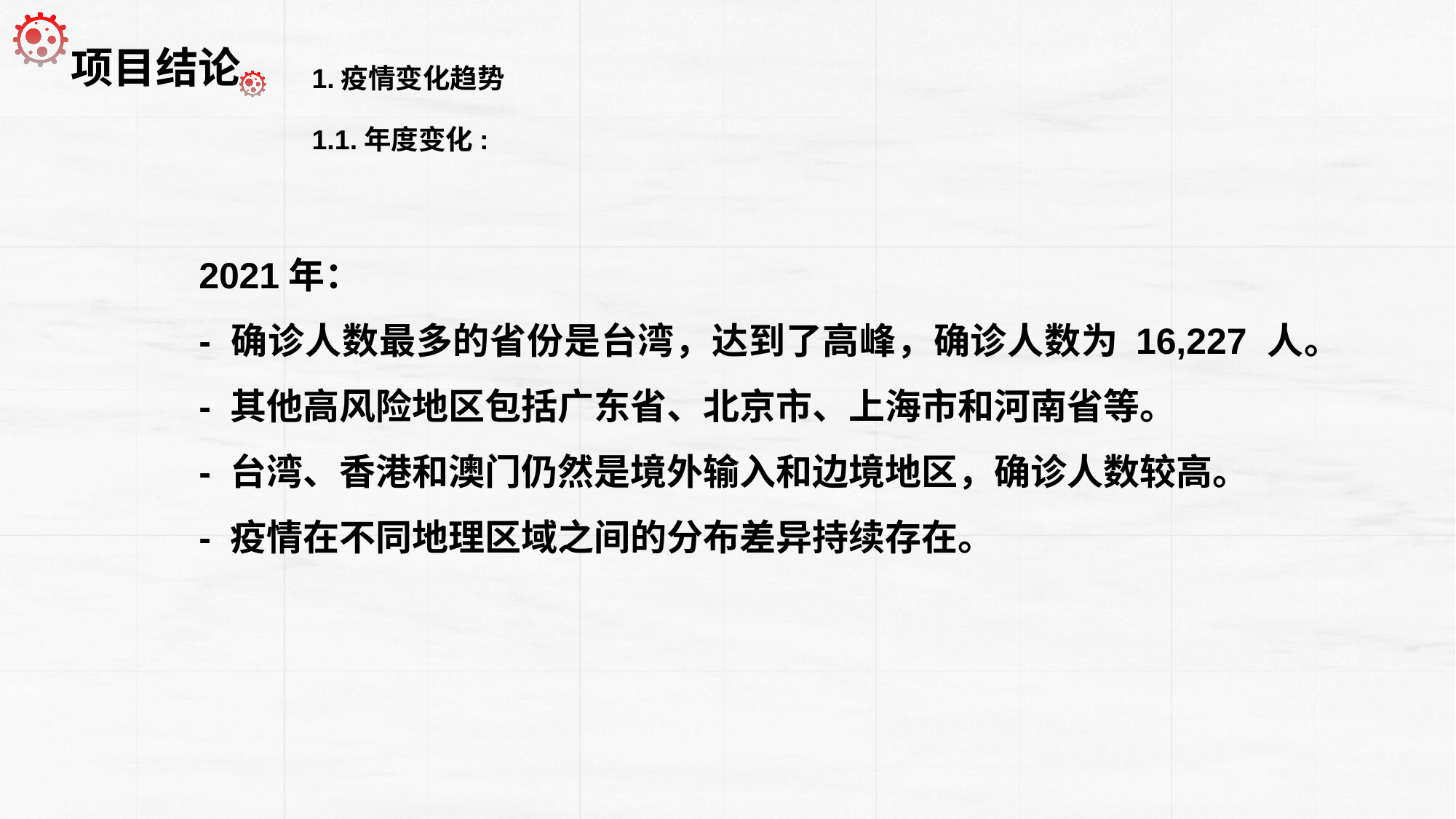

1.疫情变化趋势
 项目结论

1.1.年度变化:
2021年：
- 确诊人数最多的省份是台湾，达到了高峰，确诊人数为 16,227 人。
- 其他高风险地区包括广东省、北京市、上海市和河南省等。
- 台湾、香港和澳门仍然是境外输入和边境地区，确诊人数较高。
- 疫情在不同地理区域之间的分布差异持续存在。